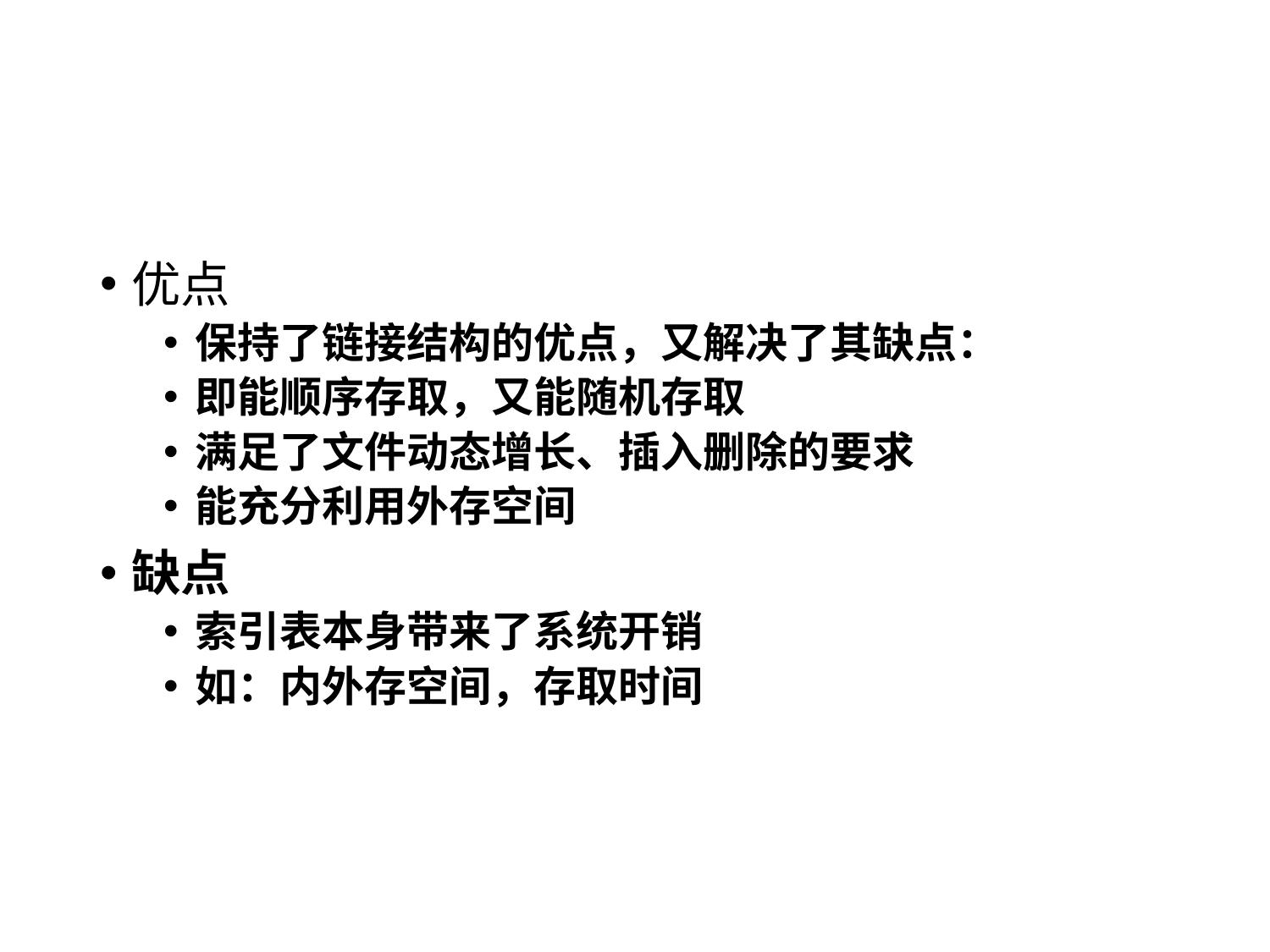

#
优点
保持了链接结构的优点，又解决了其缺点：
即能顺序存取，又能随机存取
满足了文件动态增长、插入删除的要求
能充分利用外存空间
缺点
索引表本身带来了系统开销
如：内外存空间，存取时间